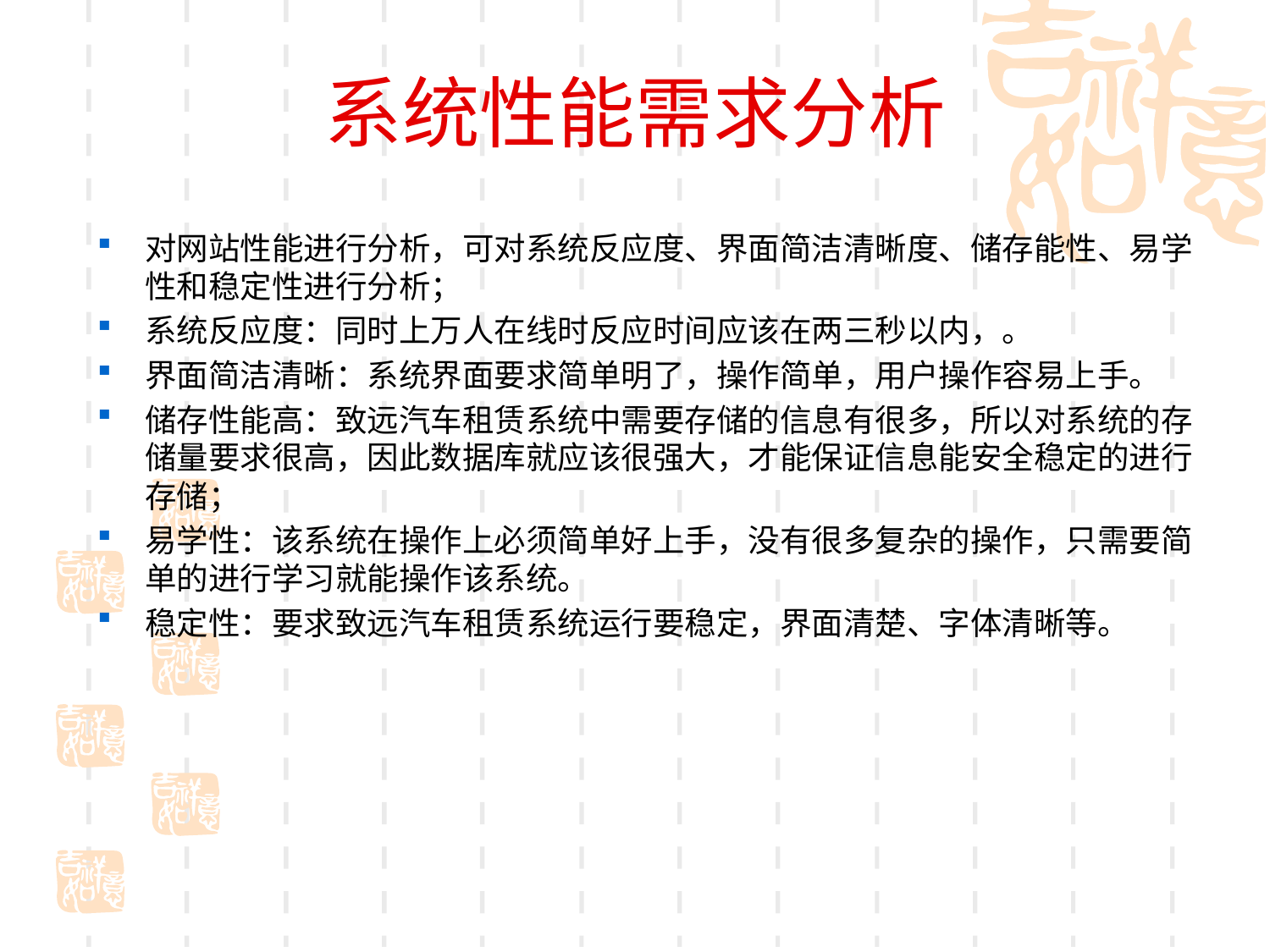

# 系统性能需求分析
对网站性能进行分析，可对系统反应度、界面简洁清晰度、储存能性、易学性和稳定性进行分析；
系统反应度：同时上万人在线时反应时间应该在两三秒以内，。
界面简洁清晰：系统界面要求简单明了，操作简单，用户操作容易上手。
储存性能高：致远汽车租赁系统中需要存储的信息有很多，所以对系统的存储量要求很高，因此数据库就应该很强大，才能保证信息能安全稳定的进行存储；
易学性：该系统在操作上必须简单好上手，没有很多复杂的操作，只需要简单的进行学习就能操作该系统。
稳定性：要求致远汽车租赁系统运行要稳定，界面清楚、字体清晰等。